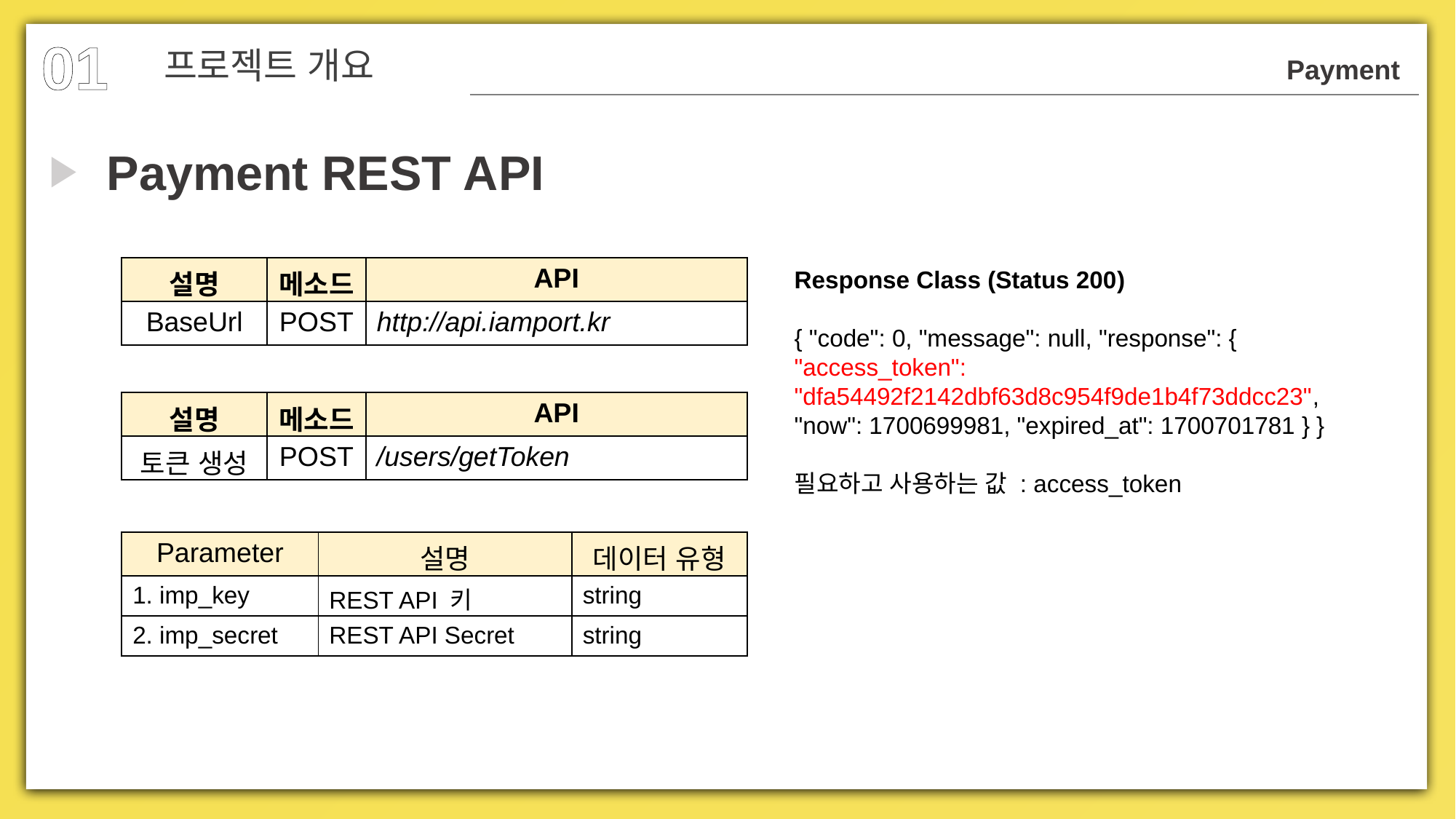

01

프로젝트 개요
Payment
▶
Payment REST API
| 설명 | 메소드 | API |
| --- | --- | --- |
| BaseUrl | POST | http://api.iamport.kr |
Response Class (Status 200)

{ "code": 0, "message": null, "response": {
"access_token": "dfa54492f2142dbf63d8c954f9de1b4f73ddcc23",
"now": 1700699981, "expired_at": 1700701781 } }

필요하고 사용하는 값 : access_token
| 설명 | 메소드 | API |
| --- | --- | --- |
| 토큰 생성 | POST | /users/getToken |
| Parameter | 설명 | 데이터 유형 |
| --- | --- | --- |
| 1. imp\_key | REST API 키 | string |
| 2. imp\_secret | REST API Secret | string |